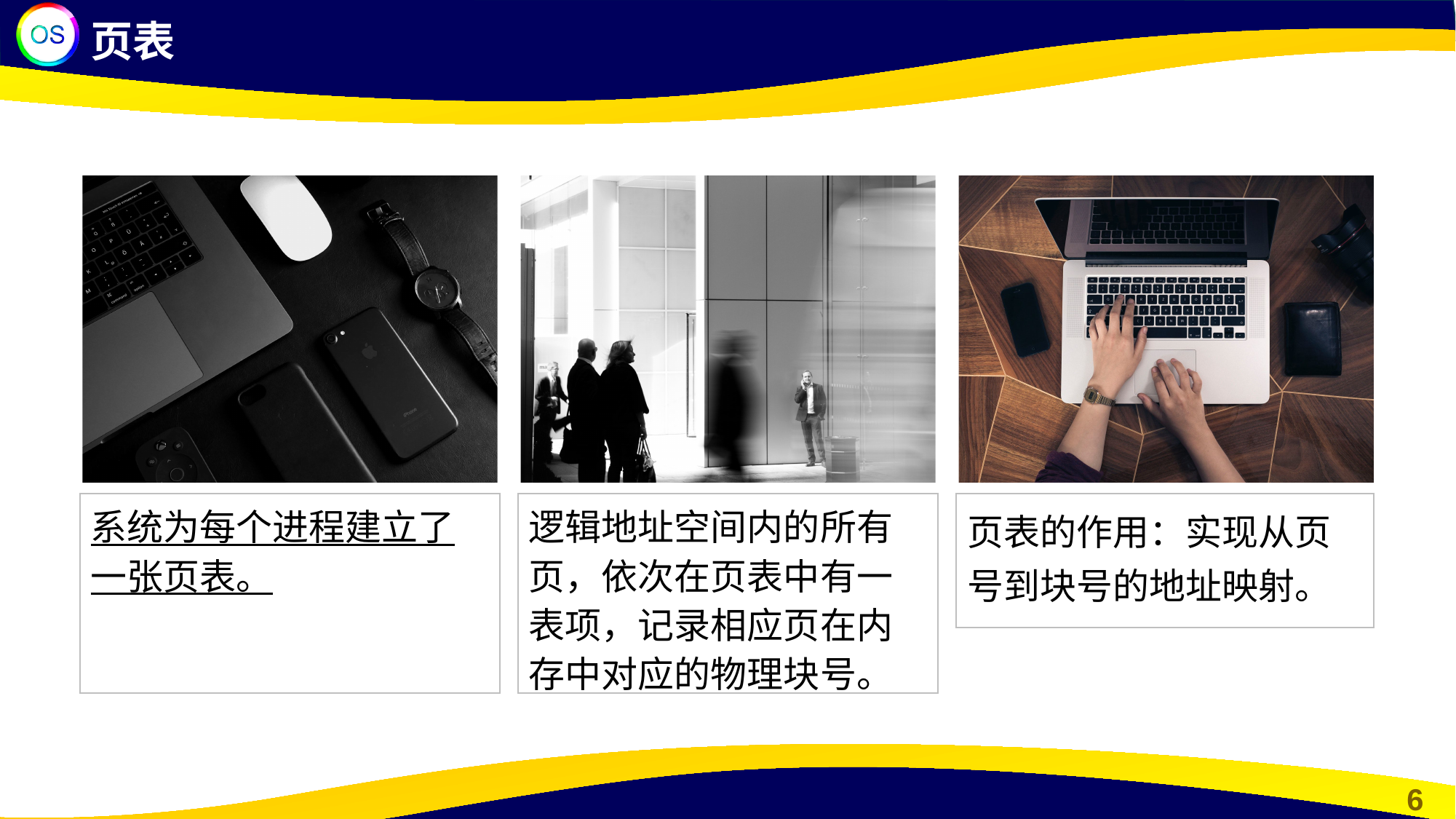

页表

系统为每个进程建立了一张页表。
逻辑地址空间内的所有页，依次在页表中有一表项，记录相应页在内存中对应的物理块号。
页表的作用：实现从页号到块号的地址映射。